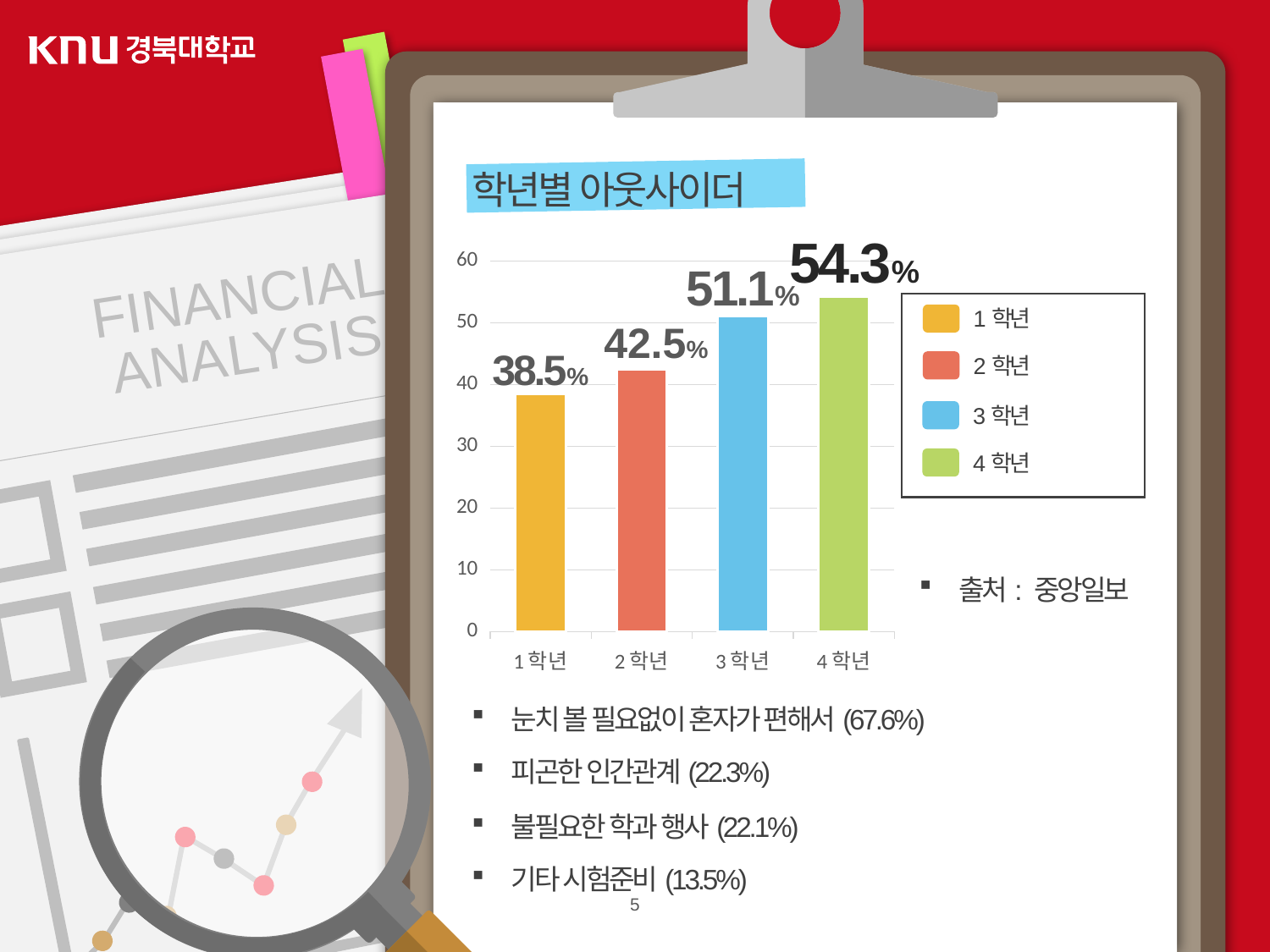

학년별 아웃사이더

54.3%

### Chart

| Category | 비율 |
|---|---|
| 1학년 | 38.5 |
| 2학년 | 42.5 |
| 3학년 | 51.1 |
| 4학년 | 54.3 |
51.1%
FINANCIAL
ANALYSIS

1학년

42.5%
38.5%
2학년

3학년

4학년

출처: 중앙일보
눈치 볼 필요없이 혼자가 편해서(67.6%)

피곤한 인간관계(22.3%)
불필요한 학과 행사(22.1%)
기타 시험준비(13.5%)
5